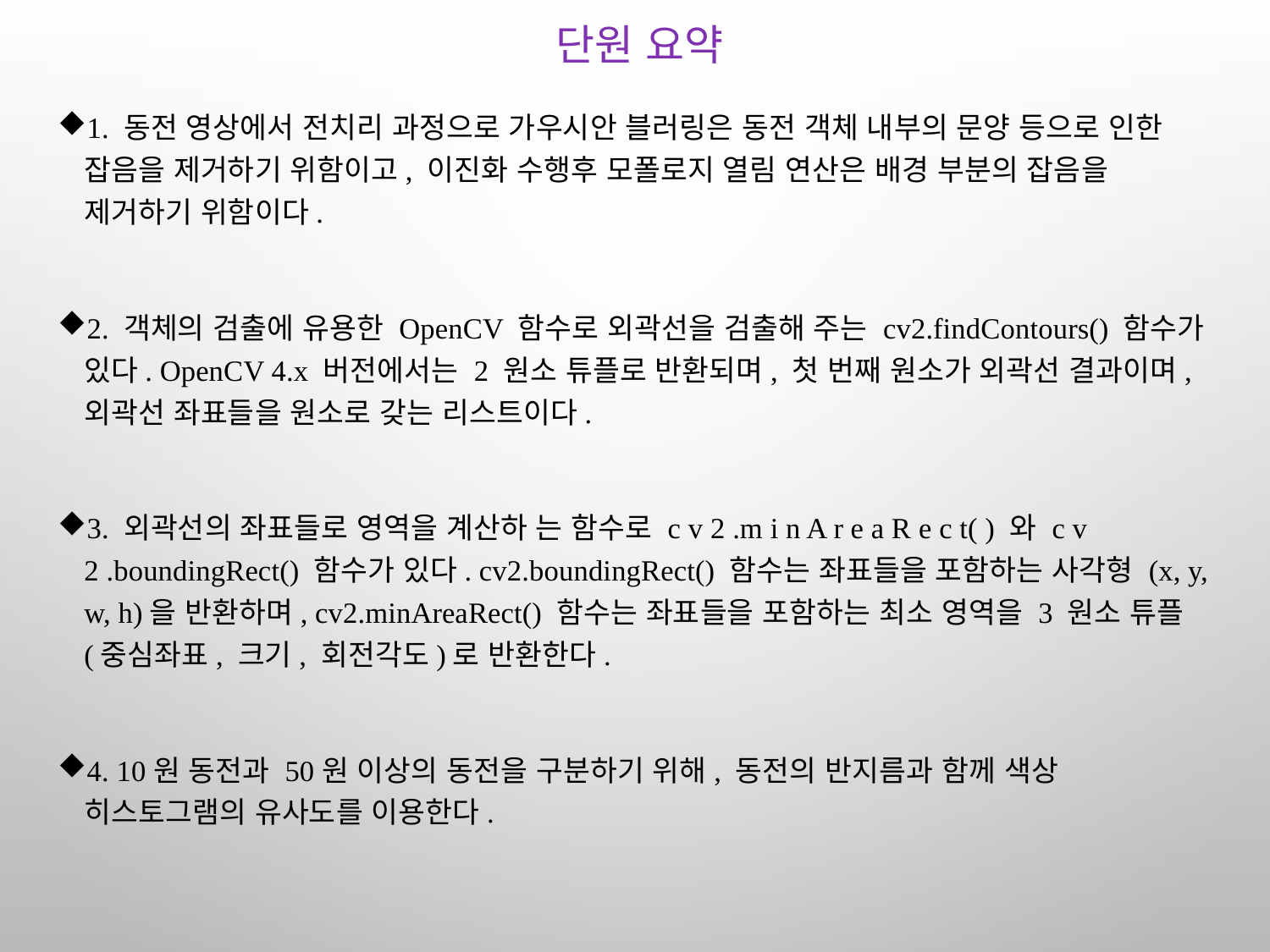

# 단원 요약
1. 동전 영상에서 전치리 과정으로 가우시안 블러링은 동전 객체 내부의 문양 등으로 인한 잡음을 제거하기 위함이고, 이진화 수행후 모폴로지 열림 연산은 배경 부분의 잡음을 제거하기 위함이다.

2. 객체의 검출에 유용한 OpenCV 함수로 외곽선을 검출해 주는 cv2.findContours() 함수가 있다. OpenCV 4.x 버전에서는 2 원소 튜플로 반환되며, 첫 번째 원소가 외곽선 결과이며, 외곽선 좌표들을 원소로 갖는 리스트이다.

3. 외곽선의 좌표들로 영역을 계산하 는 함수로 c v 2 .m i n A r e a R e c t( ) 와 c v 2 .boundingRect() 함수가 있다. cv2.boundingRect() 함수는 좌표들을 포함하는 사각형 (x, y, w, h)을 반환하며, cv2.minAreaRect() 함수는 좌표들을 포함하는 최소 영역을 3 원소 튜플(중심좌표, 크기, 회전각도)로 반환한다.

4. 10원 동전과 50원 이상의 동전을 구분하기 위해, 동전의 반지름과 함께 색상 히스토그램의 유사도를 이용한다.